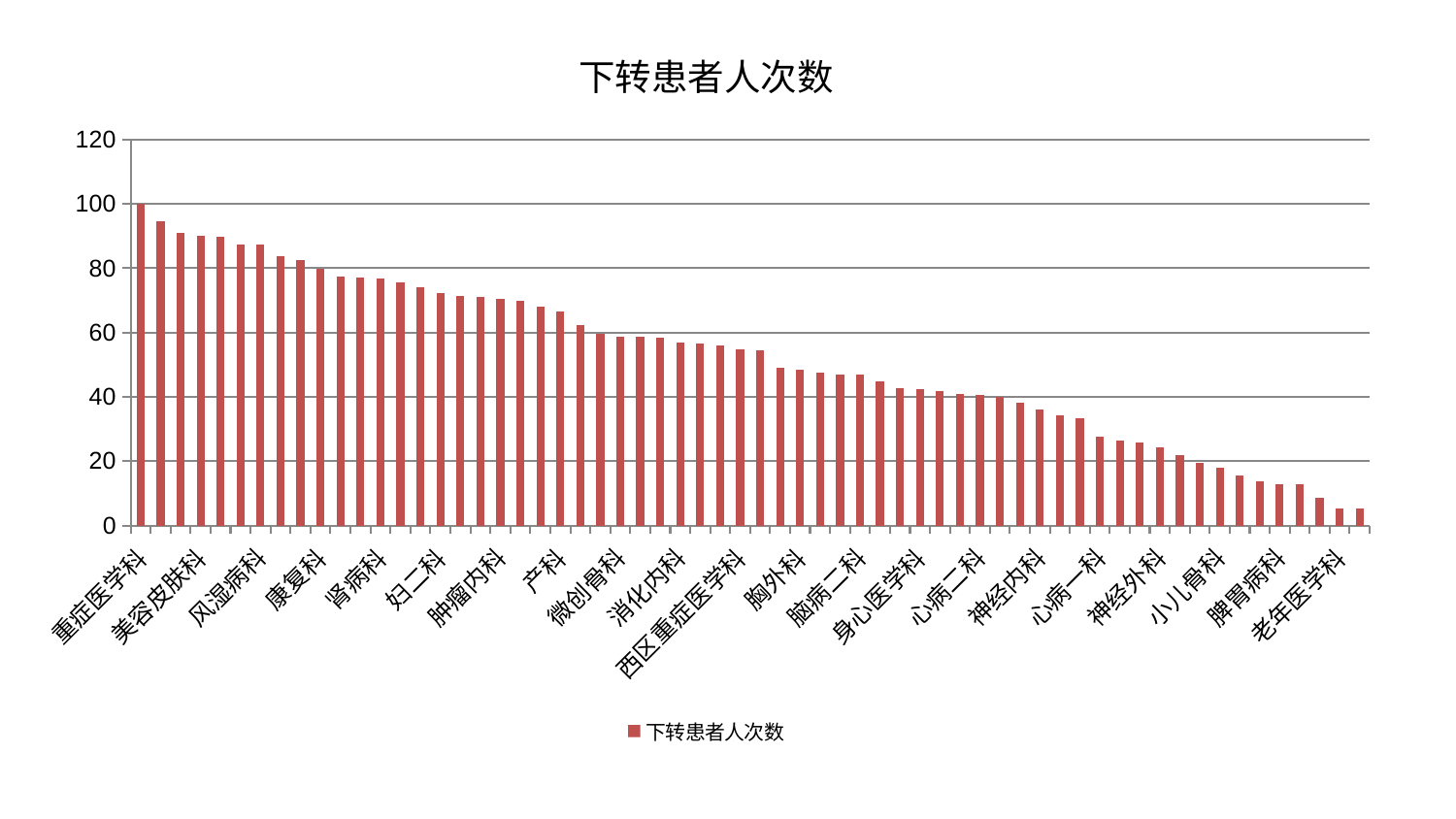

### Chart: 下转患者人次数

| Category | 下转患者人次数 |
|---|---|
| 重症医学科 | 99.99999999999999 |
| 东区肾病科 | 94.6086568230446 |
| 中医外治中心 | 91.02252155637028 |
| 美容皮肤科 | 90.05934131520908 |
| 血液科 | 89.69614156329818 |
| 肛肠科 | 87.47624544659479 |
| 风湿病科 | 87.29818528578387 |
| 耳鼻喉科 | 83.90626963038233 |
| 小儿推拿科 | 82.45724175696917 |
| 康复科 | 79.93150054776967 |
| 肾脏内科 | 77.4773677463895 |
| 皮肤科 | 77.02892589729488 |
| 肾病科 | 76.89286556680896 |
| 治未病中心 | 75.69470644908647 |
| 肝胆外科 | 74.19585492857654 |
| 妇二科 | 72.19608621619204 |
| 普通外科 | 71.48190462529942 |
| 男科 | 70.92653691138555 |
| 肿瘤内科 | 70.60430878400773 |
| 脑病一科 | 70.03093425684197 |
| 针灸科 | 68.00276584714814 |
| 产科 | 66.47488106111868 |
| 妇科 | 62.461886973932124 |
| 显微骨科 | 59.76414717211987 |
| 微创骨科 | 58.83273529854116 |
| 综合内科 | 58.815230148208244 |
| 骨科 | 58.29288671099333 |
| 消化内科 | 57.02045198386576 |
| 儿科 | 56.66395254957009 |
| 泌尿外科 | 56.10827453684882 |
| 西区重症医学科 | 54.80224034598 |
| 呼吸内科 | 54.456769317013205 |
| 推拿科 | 48.929493607784295 |
| 胸外科 | 48.37494252971899 |
| 脊柱骨科 | 47.44296702241053 |
| 创伤骨科 | 46.99818794787819 |
| 脑病二科 | 46.994910474367686 |
| 中医经典科 | 44.7309981293871 |
| 医院 | 42.70008784283406 |
| 身心医学科 | 42.372915664105115 |
| 心病三科 | 41.788180139137 |
| 乳腺甲状腺外科 | 40.972995554704674 |
| 心病二科 | 40.59181928961678 |
| 眼科 | 40.00346446538082 |
| 运动损伤骨科 | 38.10902429603869 |
| 神经内科 | 36.1269032237142 |
| 肝病科 | 34.31566421801584 |
| 关节骨科 | 33.30315261782341 |
| 心病一科 | 27.540323458886824 |
| 妇科妇二科合并 | 26.31563756018055 |
| 周围血管科 | 25.871717401803593 |
| 神经外科 | 24.306008408423903 |
| 脾胃科消化科合并 | 21.907801319707104 |
| 脑病三科 | 19.45014380418087 |
| 小儿骨科 | 17.922023130559467 |
| 心血管内科 | 15.405682261155679 |
| 内分泌科 | 13.756435784512314 |
| 脾胃病科 | 12.817953062175238 |
| 心病四科 | 12.71581647311063 |
| 东区重症医学科 | 8.447846939597389 |
| 老年医学科 | 5.3220604290223035 |
| 口腔科 | 5.132454494560333 |
83